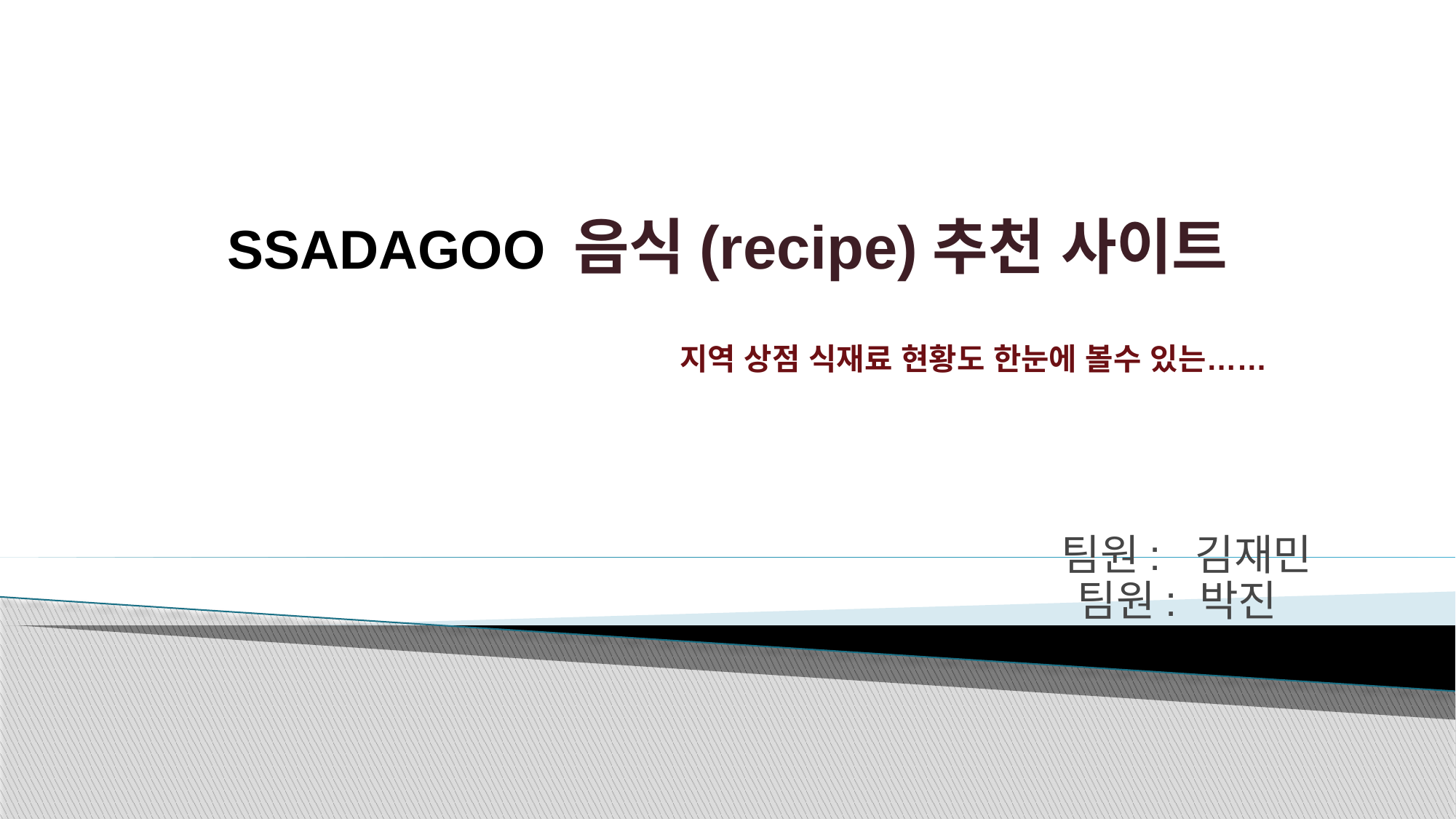

SSADAGOO 음식(recipe)추천 사이트

                                                                                 지역 상점 식재료 현황도 한눈에 볼수 있는……
 팀원:  김재민
팀원: 박진